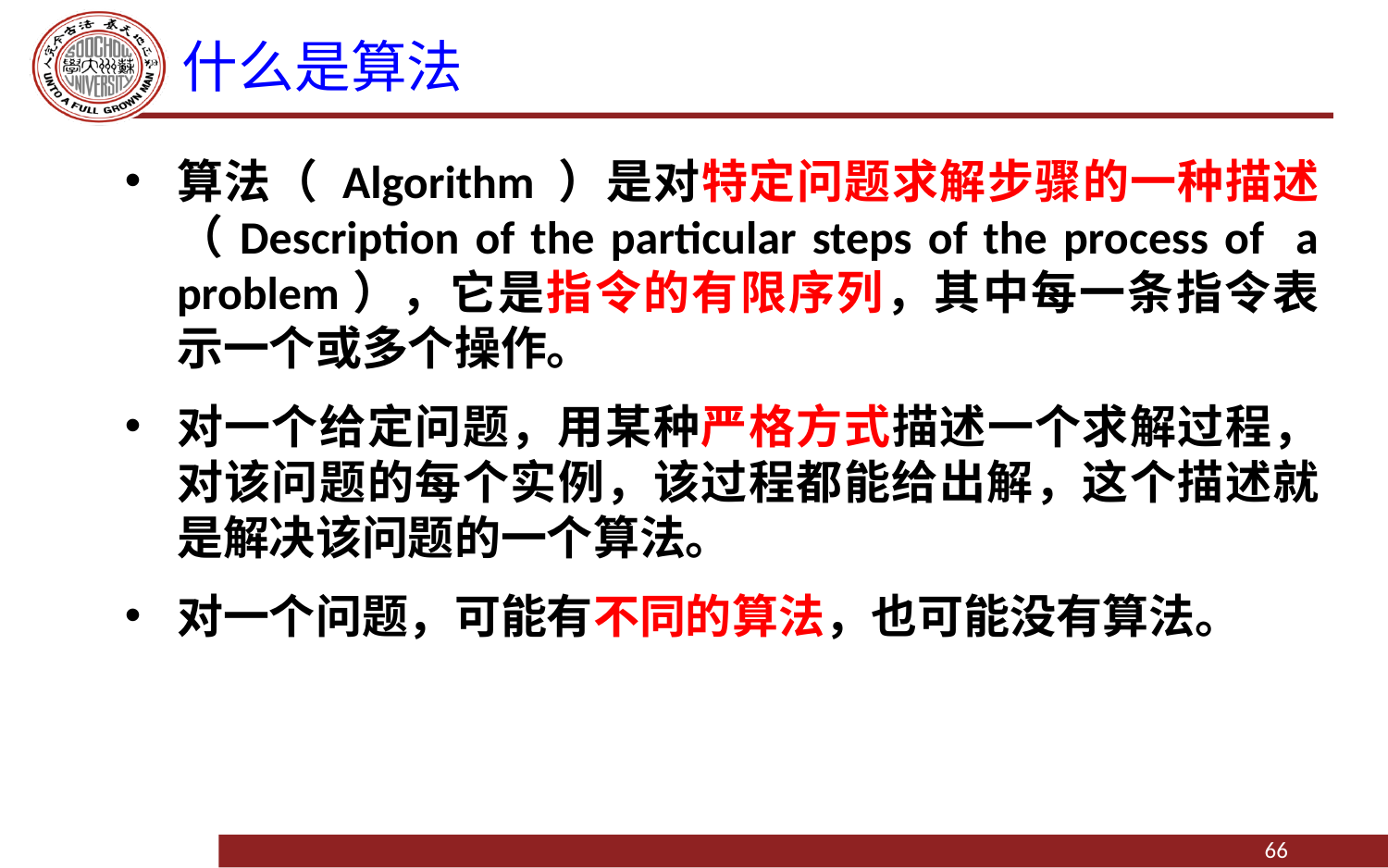

# 什么是算法
算法（ Algorithm ）是对特定问题求解步骤的一种描述（Description of the particular steps of the process of  a problem），它是指令的有限序列，其中每一条指令表示一个或多个操作。
对一个给定问题，用某种严格方式描述一个求解过程，对该问题的每个实例，该过程都能给出解，这个描述就是解决该问题的一个算法。
对一个问题，可能有不同的算法，也可能没有算法。

66